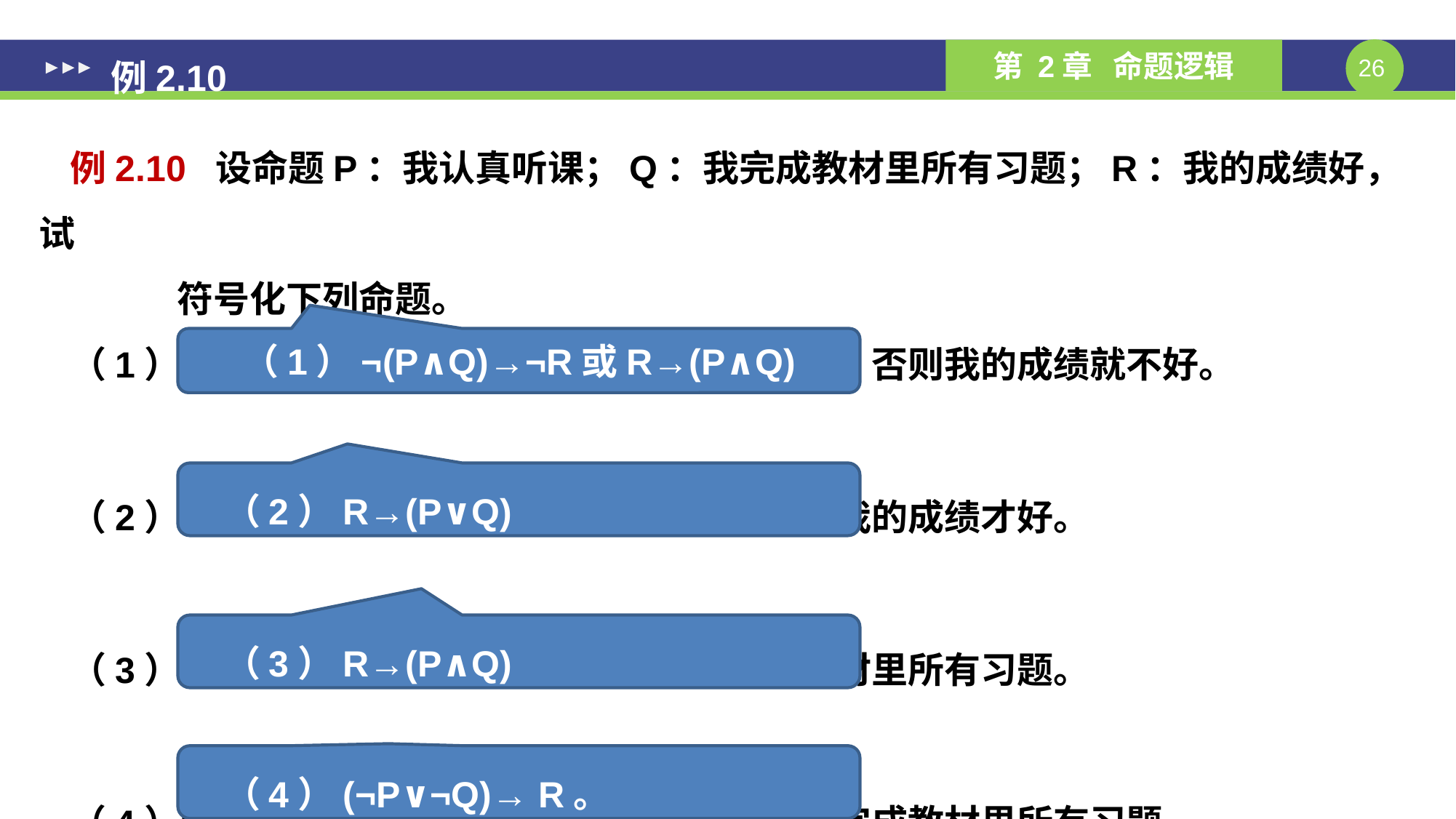

例2.10
例2.10  设命题P：我认真听课；Q：我完成教材里所有习题；R：我的成绩好，试
            符号化下列命题。
（1）除非我认真听课并且完成教材里所有习题，否则我的成绩就不好。
（2）只有我认真听课或完成教材里所有习题，我的成绩才好。
（3）我的成绩好，仅当我认真听课且我完成教材里所有习题。
（4）我的成绩不好，当我不认真听课或者我不完成教材里所有习题。
（1）¬(P∧Q)→¬R或R→(P∧Q)
（2）R→(P∨Q)
（3）R→(P∧Q)
（4）(¬P∨¬Q)→ R。